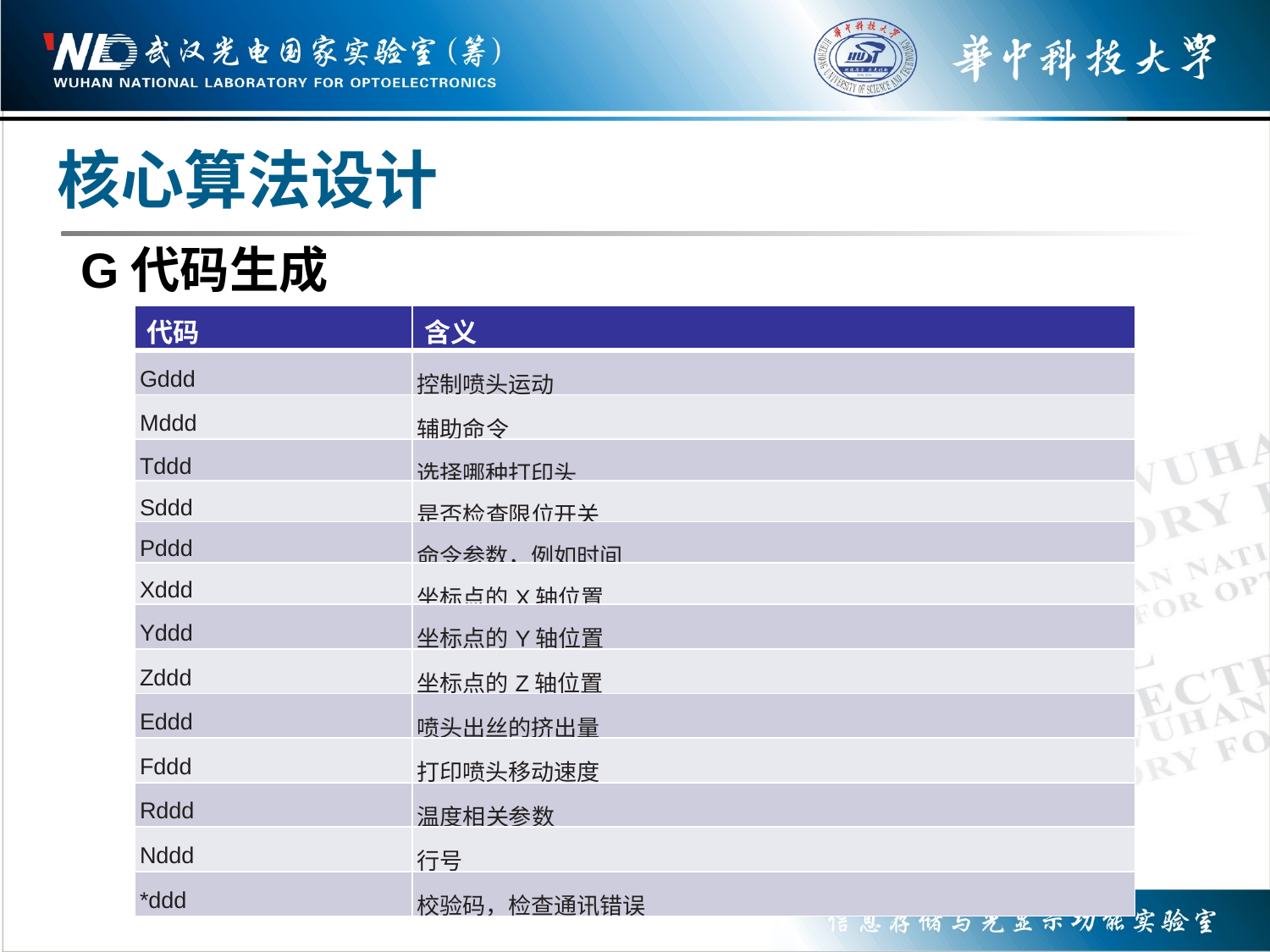

核心算法设计
G代码生成

| 代码 | 含义 |
| --- | --- |
| Gddd | 控制喷头运动 |
| Mddd | 辅助命令 |
| Tddd | 选择哪种打印头 |
| Sddd | 是否检查限位开关 |
| Pddd | 命令参数，例如时间 |
| Xddd | 坐标点的X轴位置 |
| Yddd | 坐标点的Y轴位置 |
| Zddd | 坐标点的Z轴位置 |
| Eddd | 喷头出丝的挤出量 |
| Fddd | 打印喷头移动速度 |
| Rddd | 温度相关参数 |
| Nddd | 行号 |
| \*ddd | 校验码，检查通讯错误 |